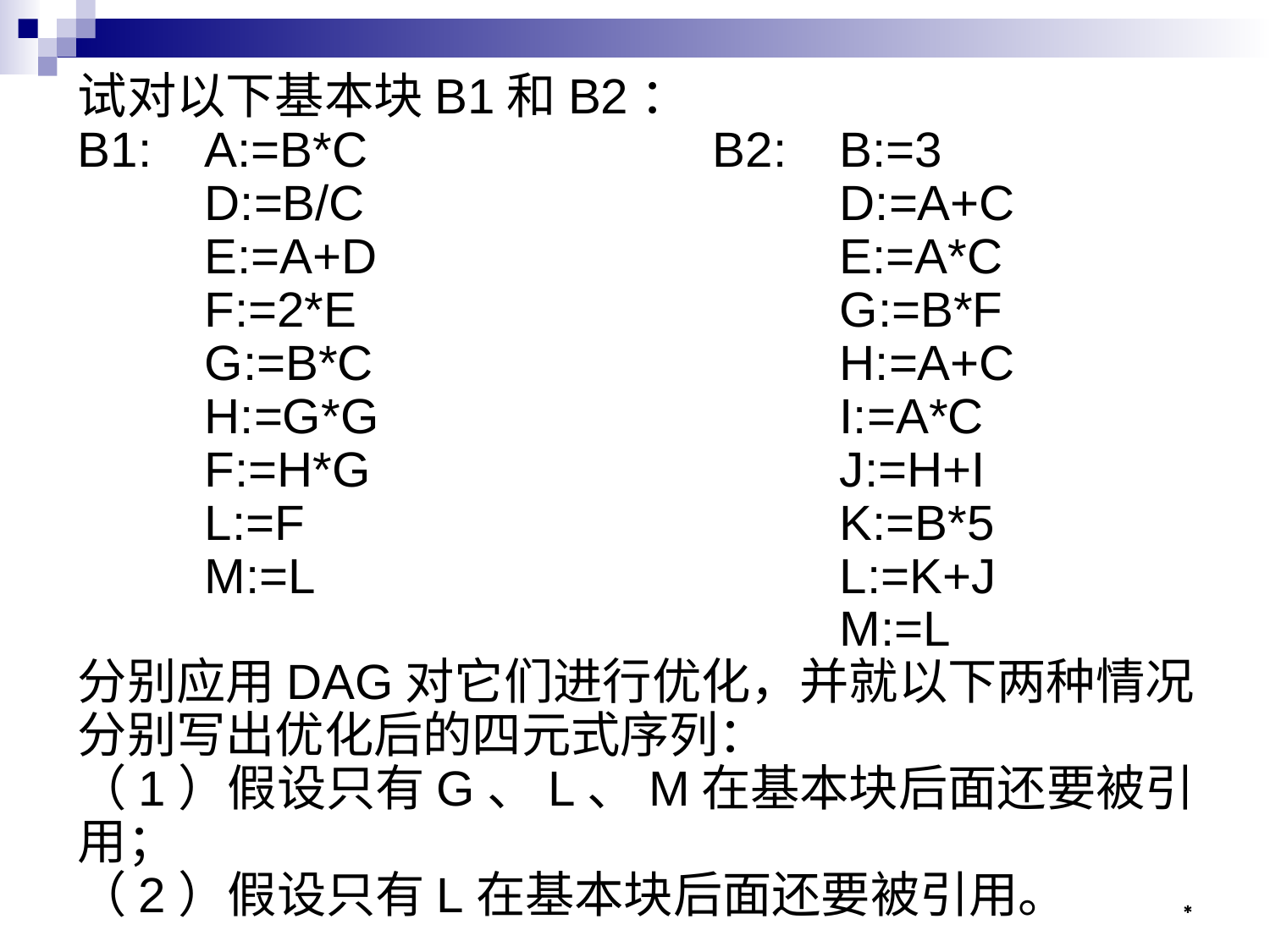

# 试对以下基本块B1和B2： B1:	A:=B*C			B2:	B:=3 D:=B/C				D:=A+C E:=A+D				E:=A*C F:=2*E				G:=B*F G:=B*C				H:=A+C H:=G*G				I:=A*C F:=H*G				J:=H+I L:=F					K:=B*5 M:=L					L:=K+J M:=L 分别应用DAG对它们进行优化，并就以下两种情况分别写出优化后的四元式序列： （1）假设只有G、L、M在基本块后面还要被引用； （2）假设只有L在基本块后面还要被引用。
*